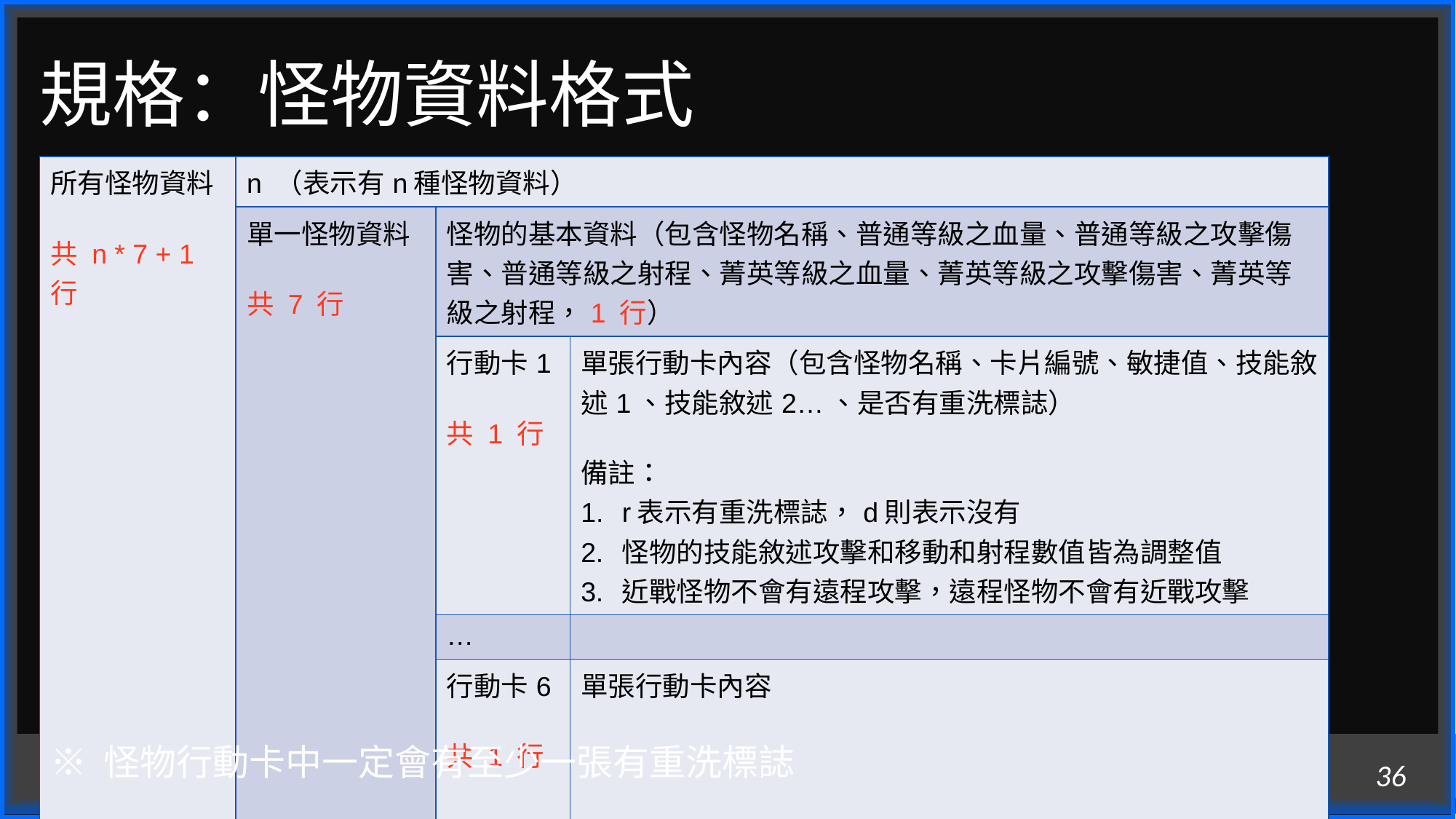

# 規格：怪物資料格式
| 所有怪物資料 共 n \* 7 + 1 行 | n （表示有n種怪物資料） |  |  |
| --- | --- | --- | --- |
|  | 單一怪物資料 共 7 行 | 怪物的基本資料（包含怪物名稱、普通等級之血量、普通等級之攻擊傷害、普通等級之射程、菁英等級之血量、菁英等級之攻擊傷害、菁英等級之射程，1 行） |  |
|  |  | 行動卡1 共 1 行 | 單張行動卡內容（包含怪物名稱、卡片編號、敏捷值、技能敘述1、技能敘述2…、是否有重洗標誌） 備註： r表示有重洗標誌，d則表示沒有 怪物的技能敘述攻擊和移動和射程數值皆為調整值 近戰怪物不會有遠程攻擊，遠程怪物不會有近戰攻擊 |
|  |  | … |  |
|  |  | 行動卡6 共 1 行 | 單張行動卡內容 |
※ 怪物行動卡中一定會有至少一張有重洗標誌